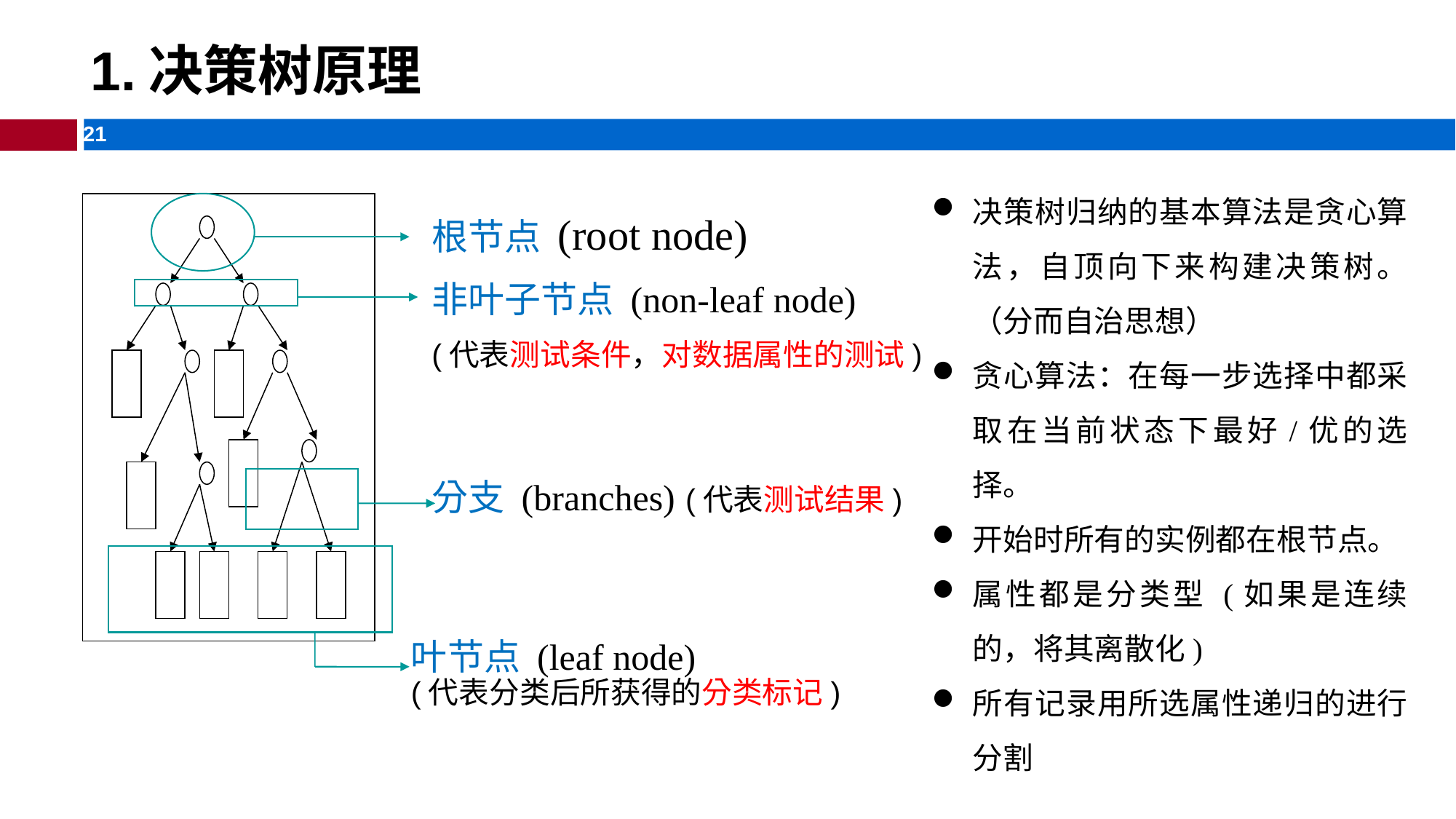

# 1.决策树原理
决策树归纳的基本算法是贪心算法，自顶向下来构建决策树。（分而自治思想）
贪心算法：在每一步选择中都采取在当前状态下最好/优的选择。
开始时所有的实例都在根节点。
属性都是分类型 (如果是连续的，将其离散化)
所有记录用所选属性递归的进行分割

根节点 (root node)

非叶子节点 (non-leaf node)
(代表测试条件，对数据属性的测试)

分支 (branches) (代表测试结果)

叶节点 (leaf node)
(代表分类后所获得的分类标记)